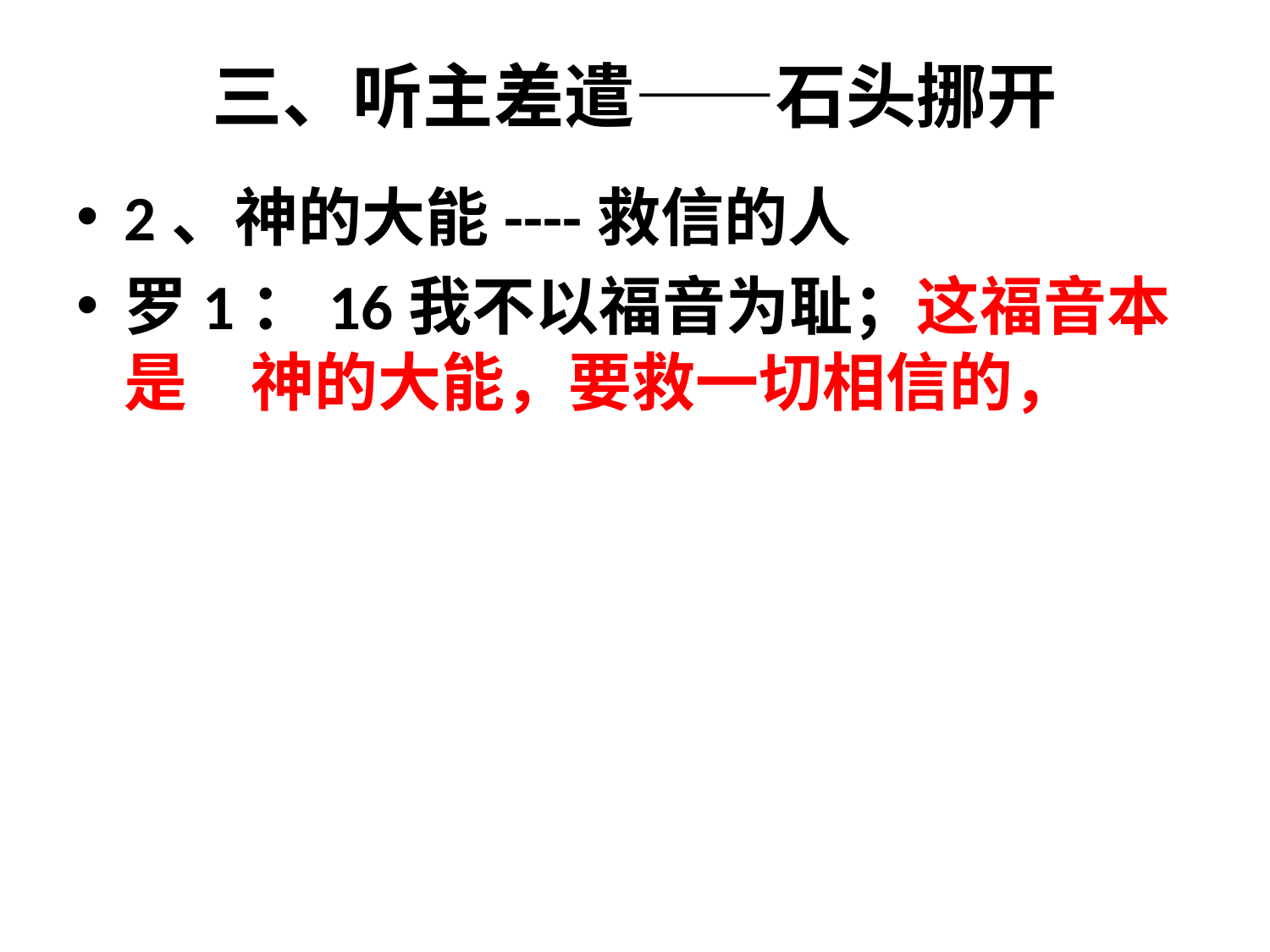

# 三、听主差遣——石头挪开
2、神的大能----救信的人
罗1：16我不以福音为耻；这福音本是　神的大能，要救一切相信的，